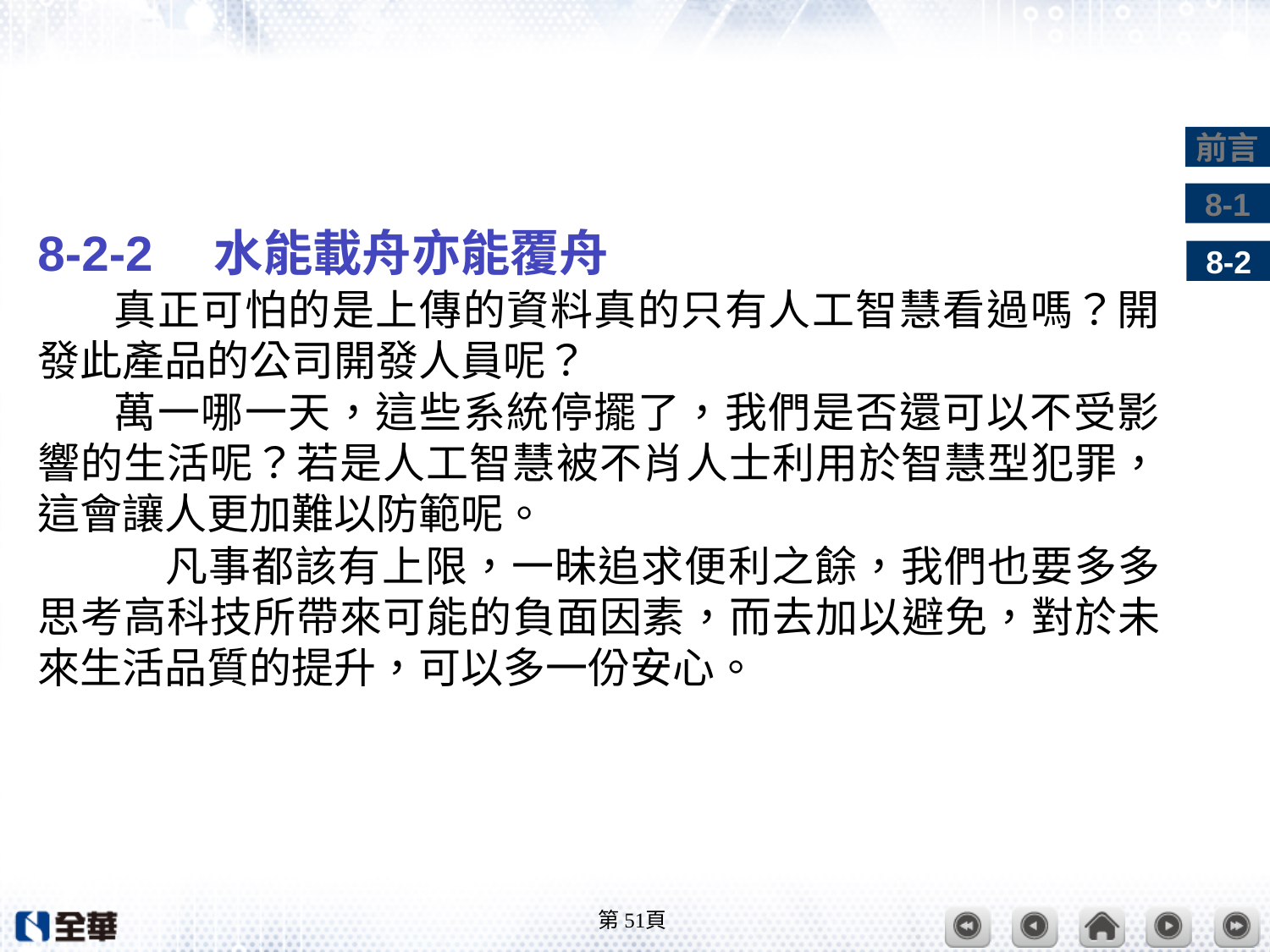

#
8-2-2　水能載舟亦能覆舟
      真正可怕的是上傳的資料真的只有人工智慧看過嗎？開發此產品的公司開發人員呢？
      萬一哪一天，這些系統停擺了，我們是否還可以不受影響的生活呢？若是人工智慧被不肖人士利用於智慧型犯罪，這會讓人更加難以防範呢。
	凡事都該有上限，一昧追求便利之餘，我們也要多多思考高科技所帶來可能的負面因素，而去加以避免，對於未來生活品質的提升，可以多一份安心。